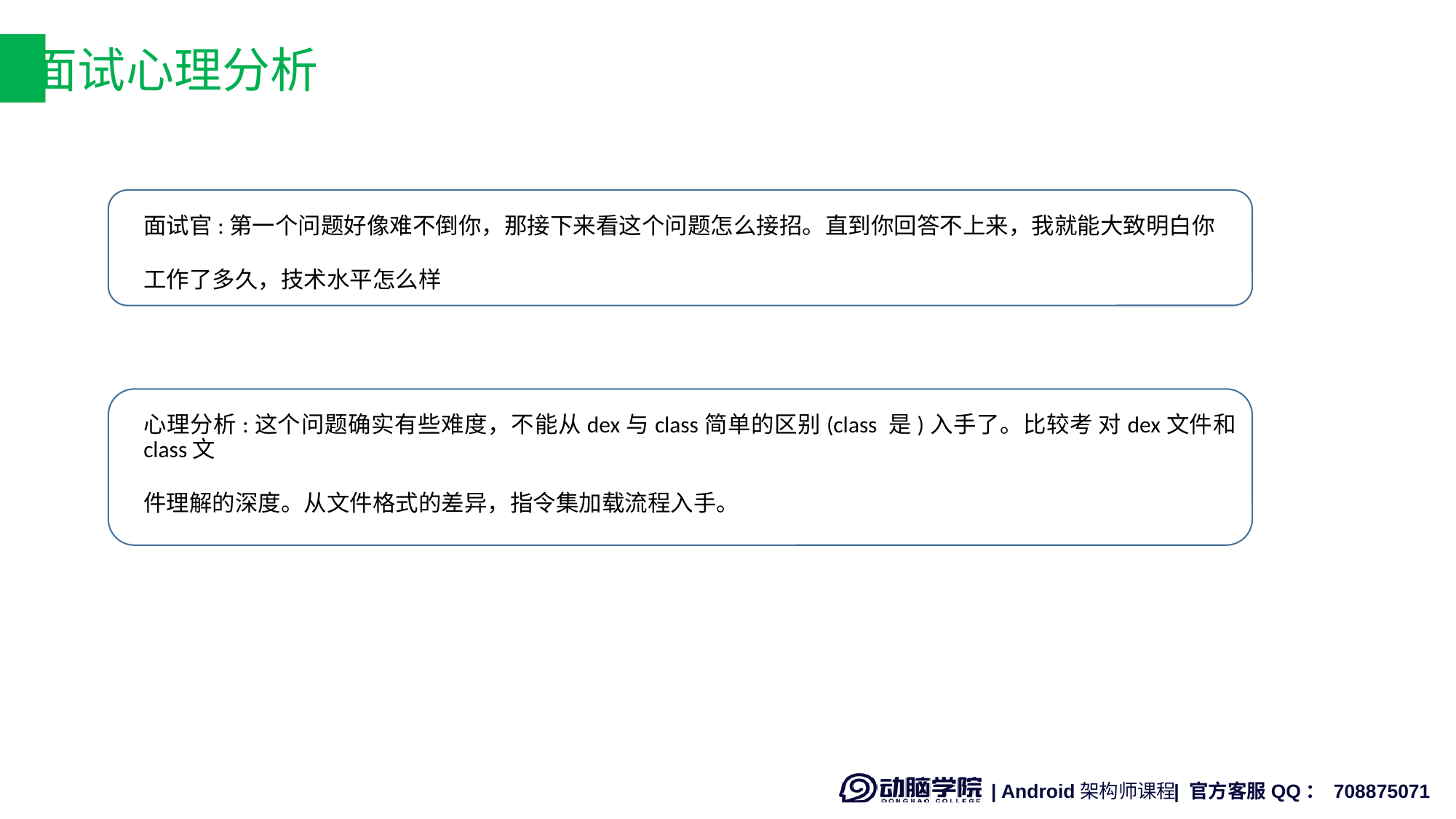

# 面试心理分析

面试官:第一个问题好像难不倒你，那接下来看这个问题怎么接招。直到你回答不上来，我就能大致明白你
工作了多久，技术水平怎么样

心理分析:这个问题确实有些难度，不能从dex与class简单的区别(class 是)入手了。比较考 对dex文件和class文
件理解的深度。从文件格式的差异，指令集加载流程入手。